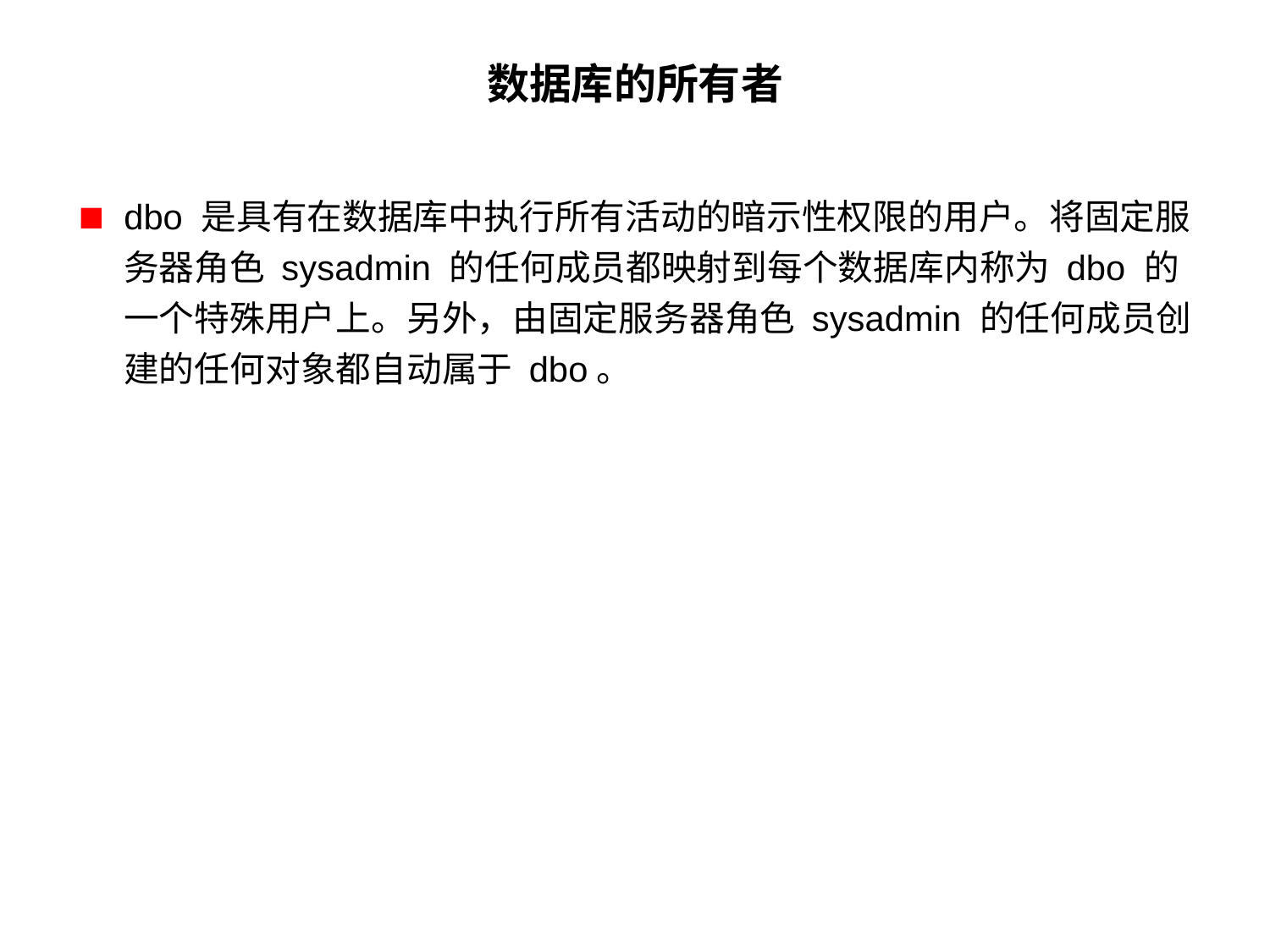

# 数据库的所有者
dbo 是具有在数据库中执行所有活动的暗示性权限的用户。将固定服务器角色 sysadmin 的任何成员都映射到每个数据库内称为 dbo 的一个特殊用户上。另外，由固定服务器角色 sysadmin 的任何成员创建的任何对象都自动属于 dbo。